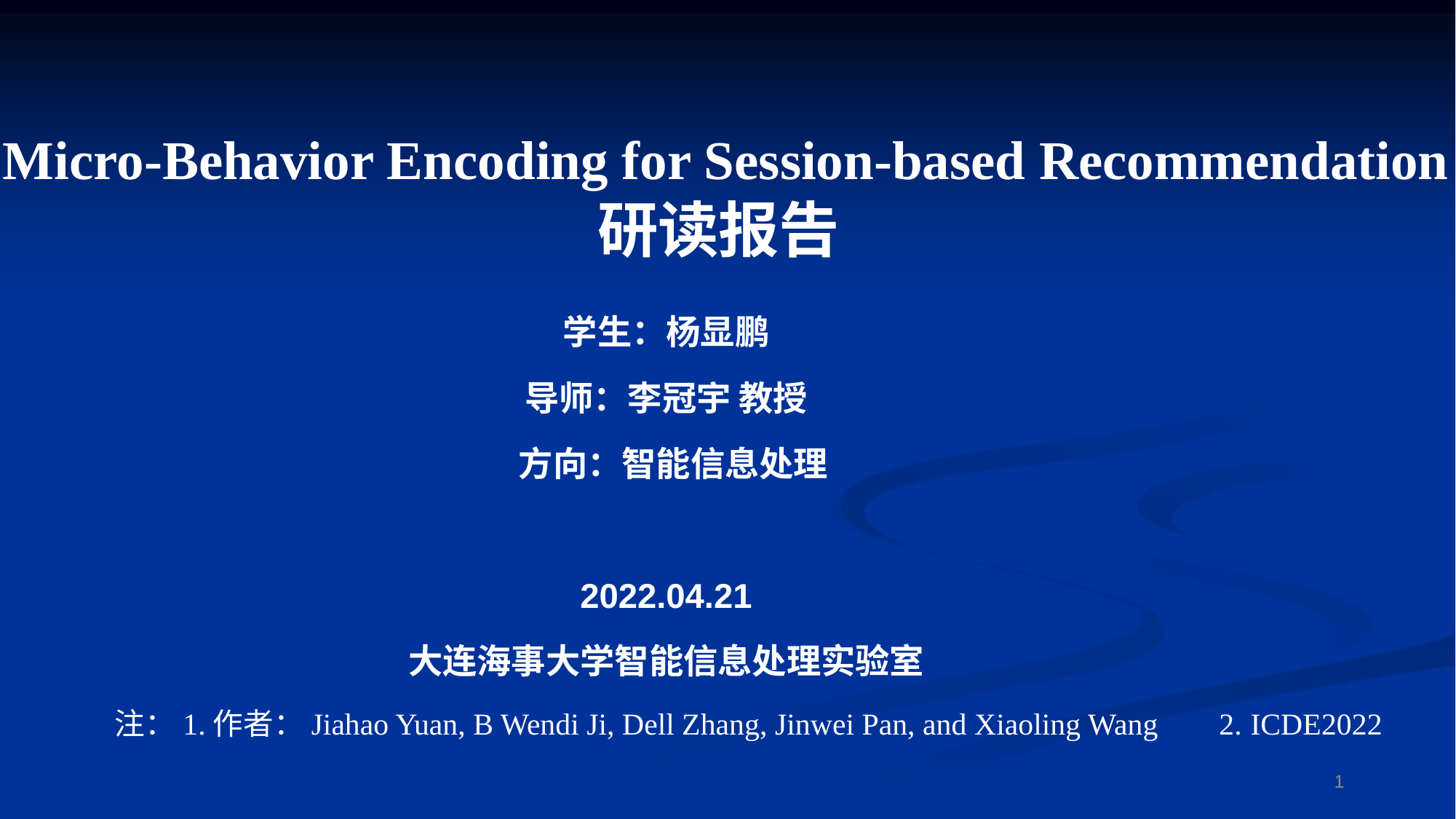

Micro-Behavior Encoding for Session-based Recommendation
研读报告
学生：杨显鹏
导师：李冠宇 教授
 方向：智能信息处理

2022.04.21
大连海事大学智能信息处理实验室
注：1.作者：Jiahao Yuan, B Wendi Ji, Dell Zhang, Jinwei Pan, and Xiaoling Wang        2. ICDE2022
1